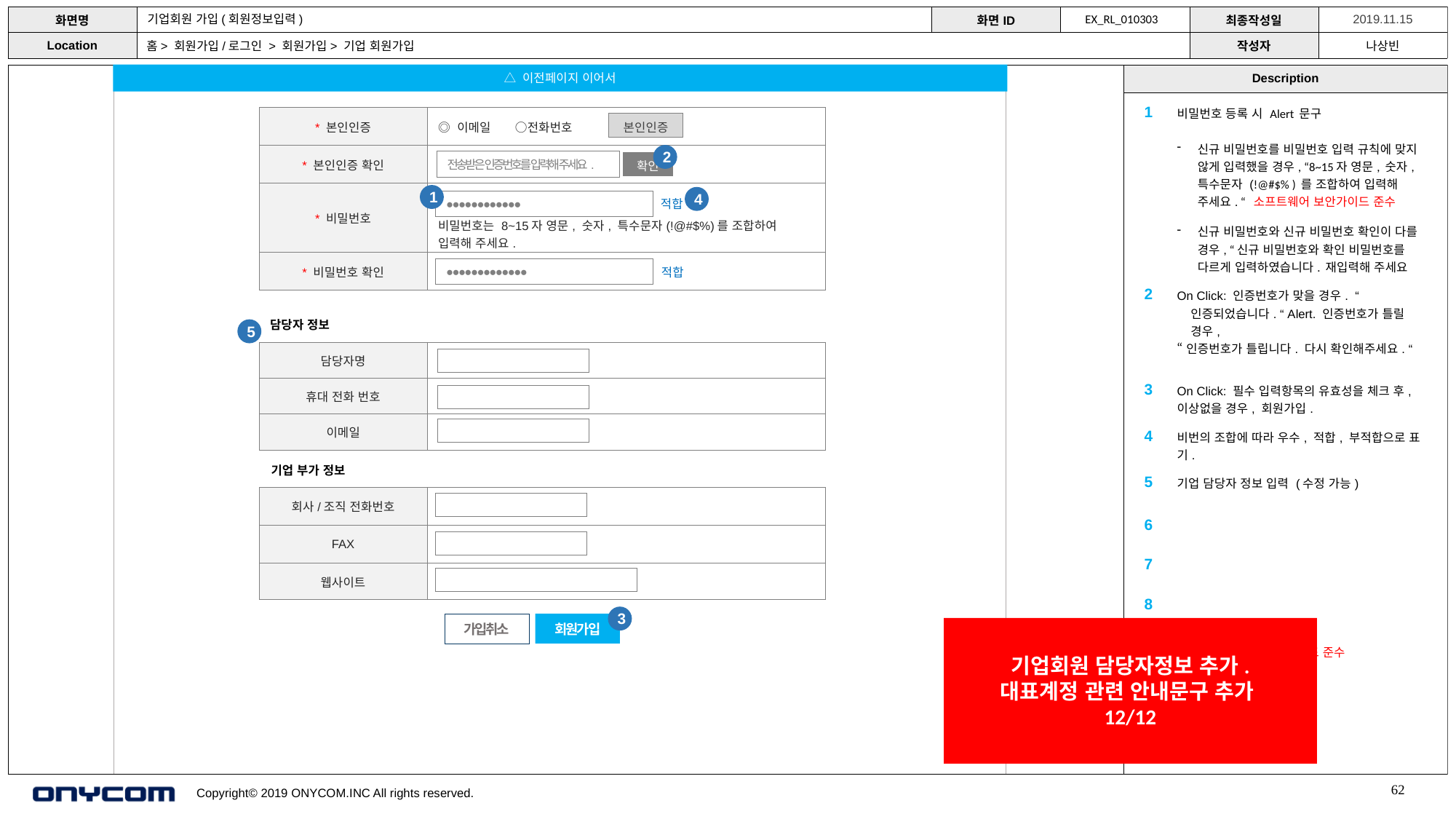

기업회원 가입(회원정보입력)
EX_RL_010303
홈> 회원가입/로그인 > 회원가입> 기업 회원가입
△ 이전페이지 이어서
| 1 | 비밀번호 등록 시 Alert 문구 신규 비밀번호를 비밀번호 입력 규칙에 맞지 않게 입력했을 경우, “8~15자 영문, 숫자, 특수문자 (!@#$% ) 를 조합하여 입력해 주세요. “ 소프트웨어 보안가이드 준수 신규 비밀번호와 신규 비밀번호 확인이 다를 경우, “신규 비밀번호와 확인 비밀번호를 다르게 입력하였습니다. 재입력해 주세요 |
| --- | --- |
| 2 | On Click: 인증번호가 맞을 경우. “인증되었습니다. “ Alert. 인증번호가 틀릴 경우, “인증번호가 틀립니다. 다시 확인해주세요. “ |
| 3 | On Click: 필수 입력항목의 유효성을 체크 후, 이상없을 경우, 회원가입. |
| 4 | 비번의 조합에 따라 우수, 적합, 부적합으로 표 기. |
| 5 | 기업 담당자 정보 입력 (수정 가능) |
| 6 |  |
| 7 |  |
| 8 |  |
| ※ | 소프트웨어 개발 보안가이드 준수 |
| \* 본인인증 | ◎ 이메일 ○전화번호 |
| --- | --- |
| \* 본인인증 확인 |  |
| \* 비밀번호 | 비밀번호는 8~15자 영문, 숫자, 특수문자(!@#$%)를 조합하여 입력해 주세요. |
| \* 비밀번호 확인 |  |
본인인증
2
전송받은 인증번호를 입력해 주세요.
확인
1
4
● ● ● ● ● ● ● ● ● ● ● ●
적합
● ● ● ● ● ● ● ● ● ● ● ● ●
적합
담당자 정보
5
| 담당자명 |  |
| --- | --- |
| 휴대 전화 번호 |  |
| 이메일 |  |

기업 부가 정보
| 회사/조직 전화번호 |  |
| --- | --- |
| FAX |  |
| 웹사이트 |  |

3
가입취소
회원가입
기업회원 담당자정보 추가.
대표계정 관련 안내문구 추가
12/12
62